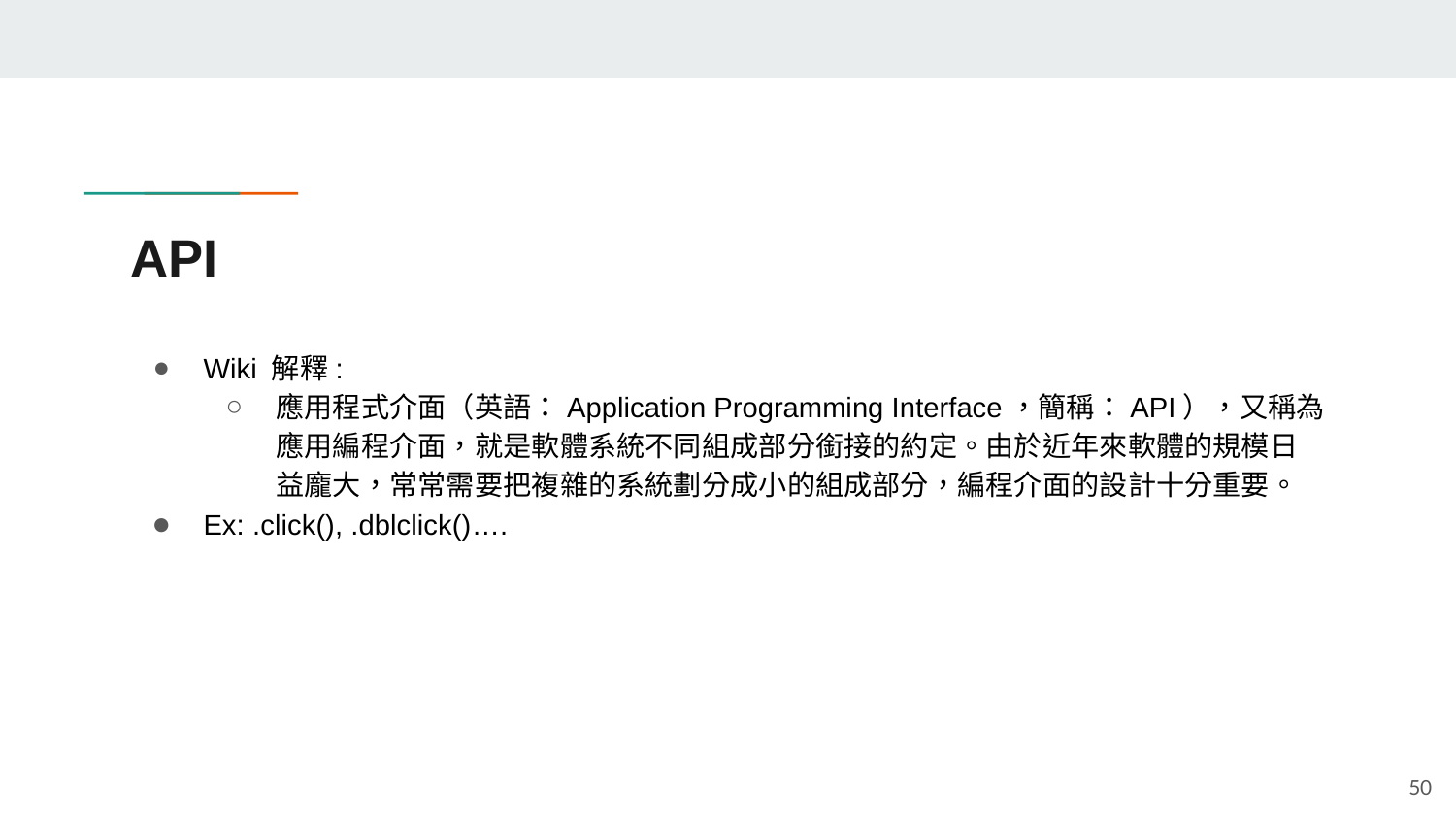

# API
Wiki 解釋:
應用程式介面（英語：Application Programming Interface，簡稱：API），又稱為應用編程介面，就是軟體系統不同組成部分銜接的約定。由於近年來軟體的規模日益龐大，常常需要把複雜的系統劃分成小的組成部分，編程介面的設計十分重要。
Ex: .click(), .dblclick()….

50